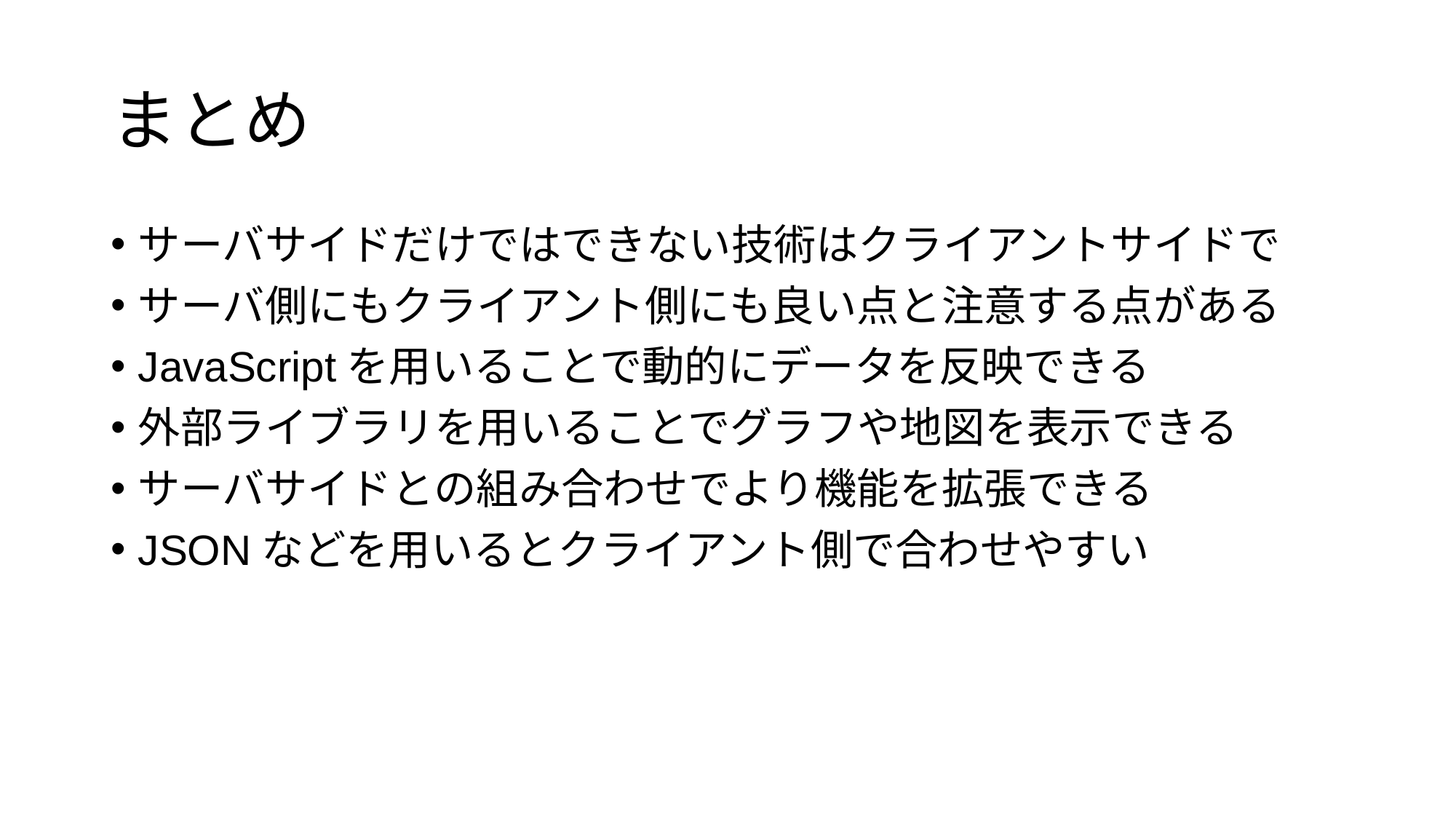

# まとめ
サーバサイドだけではできない技術はクライアントサイドで
サーバ側にもクライアント側にも良い点と注意する点がある
JavaScriptを用いることで動的にデータを反映できる
外部ライブラリを用いることでグラフや地図を表示できる
サーバサイドとの組み合わせでより機能を拡張できる
JSONなどを用いるとクライアント側で合わせやすい